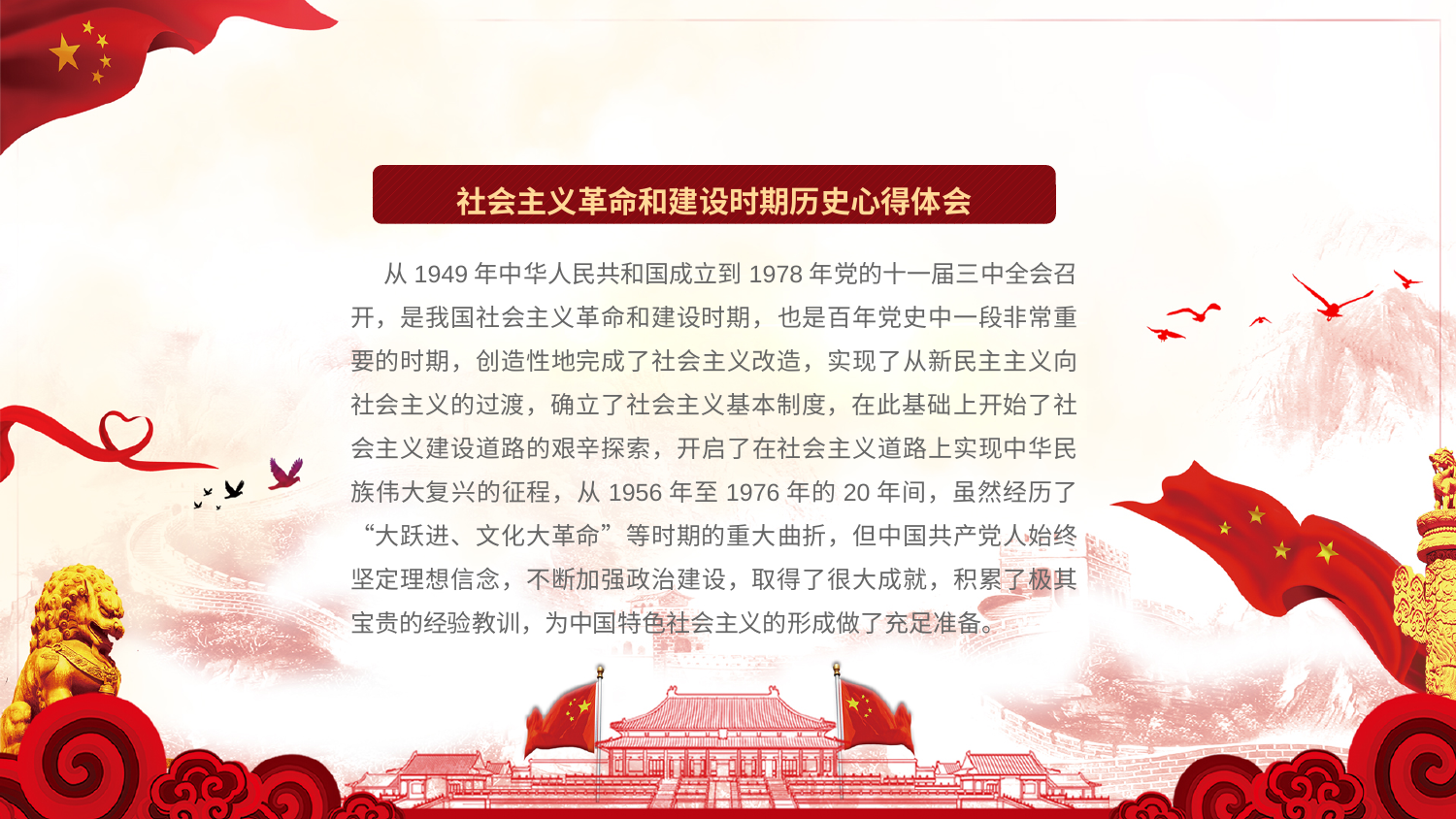

社会主义革命和建设时期历史心得体会

     从1949年中华人民共和国成立到1978年党的十一届三中全会召开，是我国社会主义革命和建设时期，也是百年党史中一段非常重要的时期，创造性地完成了社会主义改造，实现了从新民主主义向社会主义的过渡，确立了社会主义基本制度，在此基础上开始了社会主义建设道路的艰辛探索，开启了在社会主义道路上实现中华民族伟大复兴的征程，从1956年至1976年的20年间，虽然经历了“大跃进、文化大革命”等时期的重大曲折，但中国共产党人始终坚定理想信念，不断加强政治建设，取得了很大成就，积累了极其宝贵的经验教训，为中国特色社会主义的形成做了充足准备。